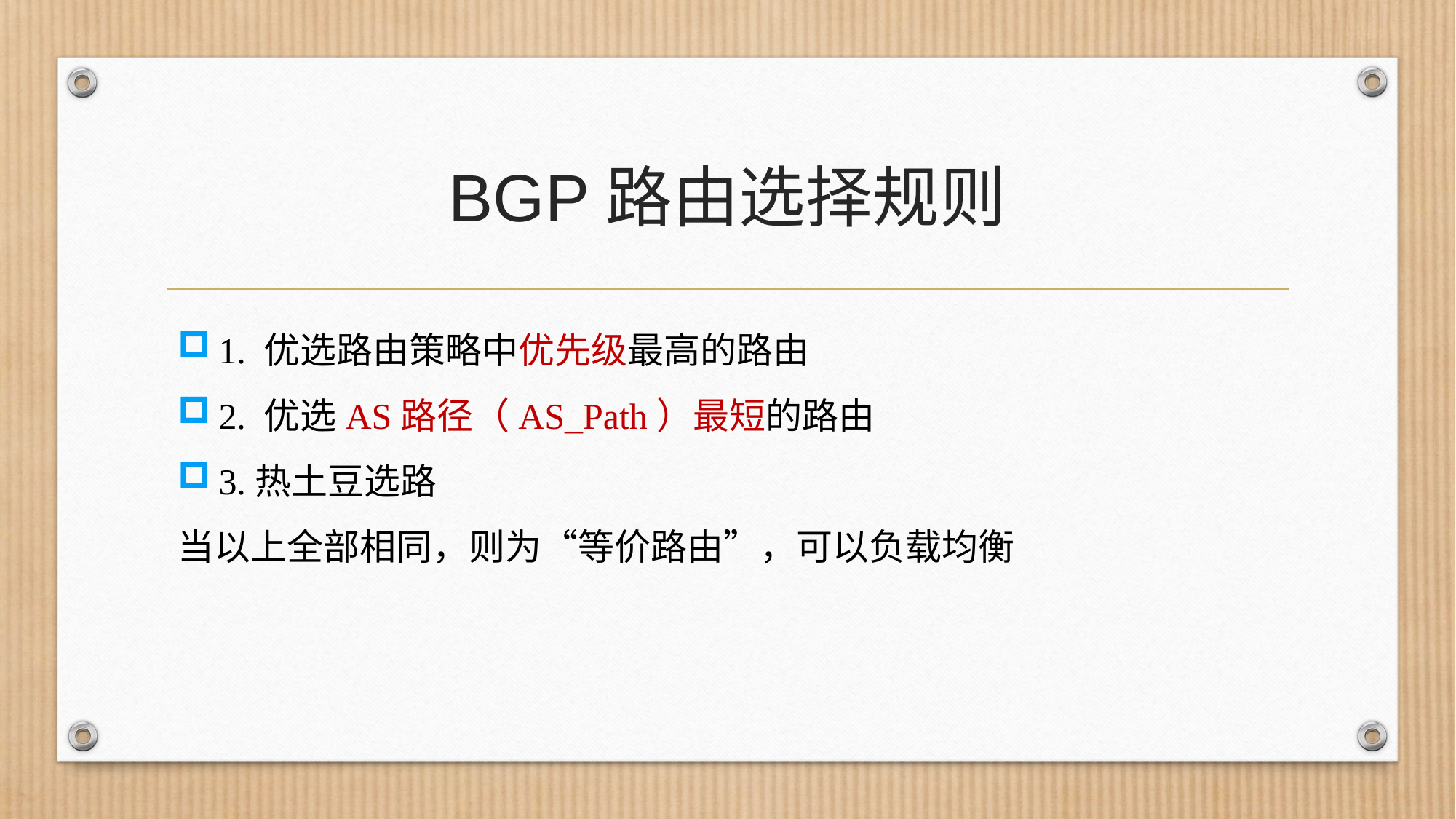

# BGP路由选择规则
1. 优选路由策略中优先级最高的路由
2. 优选AS路径（AS_Path）最短的路由
3.热土豆选路
当以上全部相同，则为“等价路由”，可以负载均衡